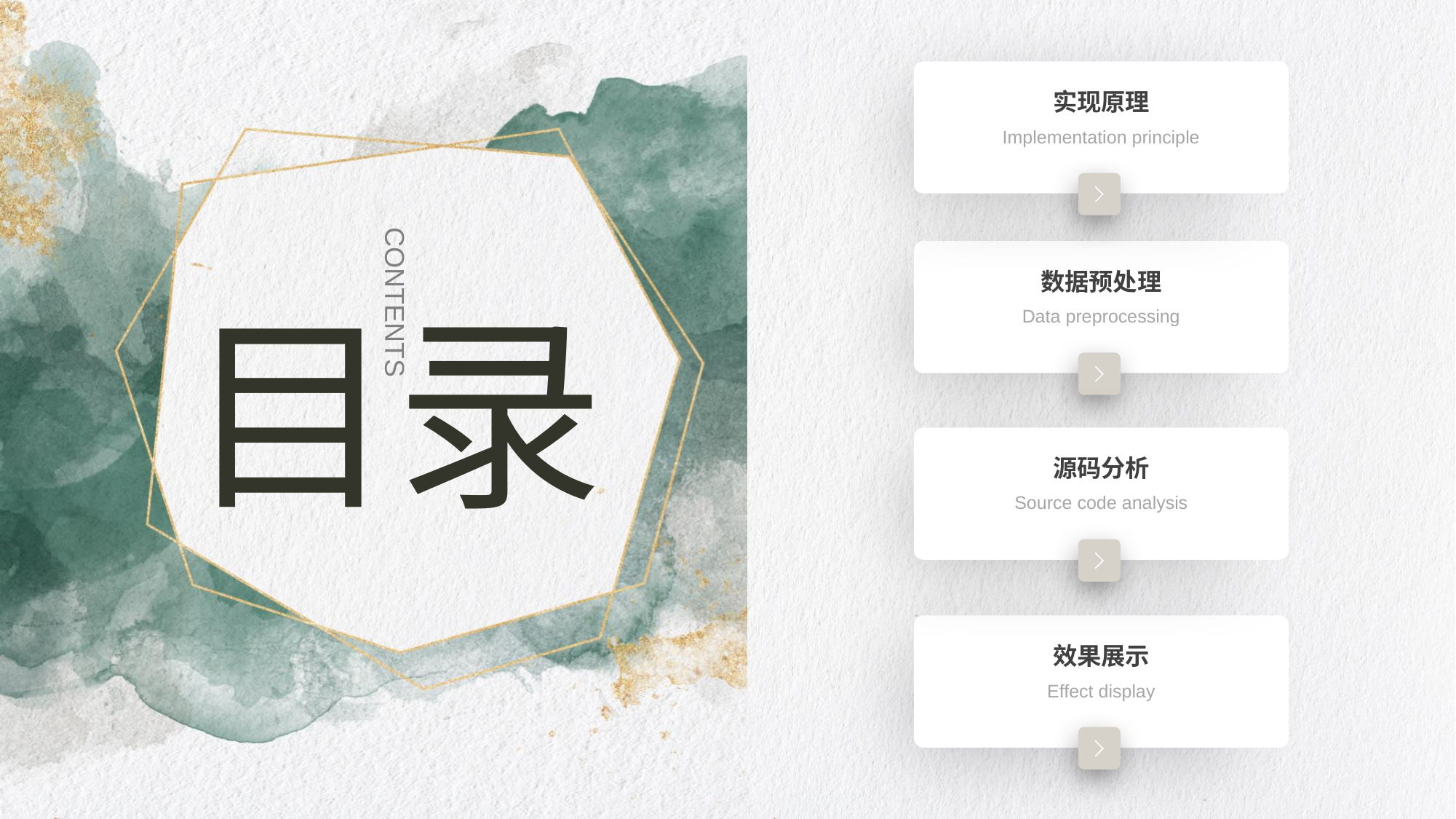

实现原理
Implementation principle

数据预处理
Data preprocessing

目录
CONTENTS

源码分析
Source code analysis

效果展示
Effect display